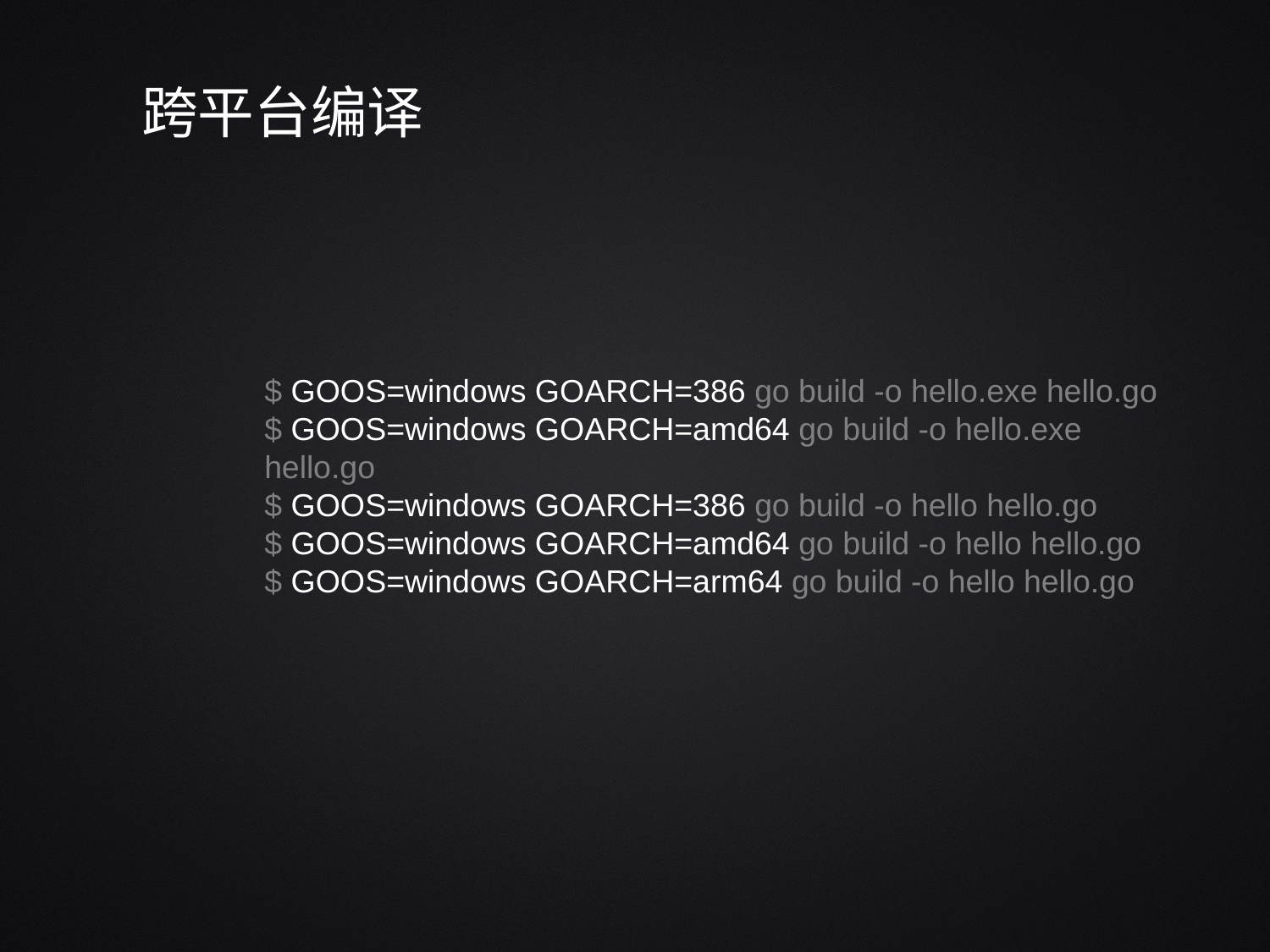

跨平台编译
$ GOOS=windows GOARCH=386 go build -o hello.exe hello.go
$ GOOS=windows GOARCH=amd64 go build -o hello.exe hello.go
$ GOOS=windows GOARCH=386 go build -o hello hello.go
$ GOOS=windows GOARCH=amd64 go build -o hello hello.go
$ GOOS=windows GOARCH=arm64 go build -o hello hello.go